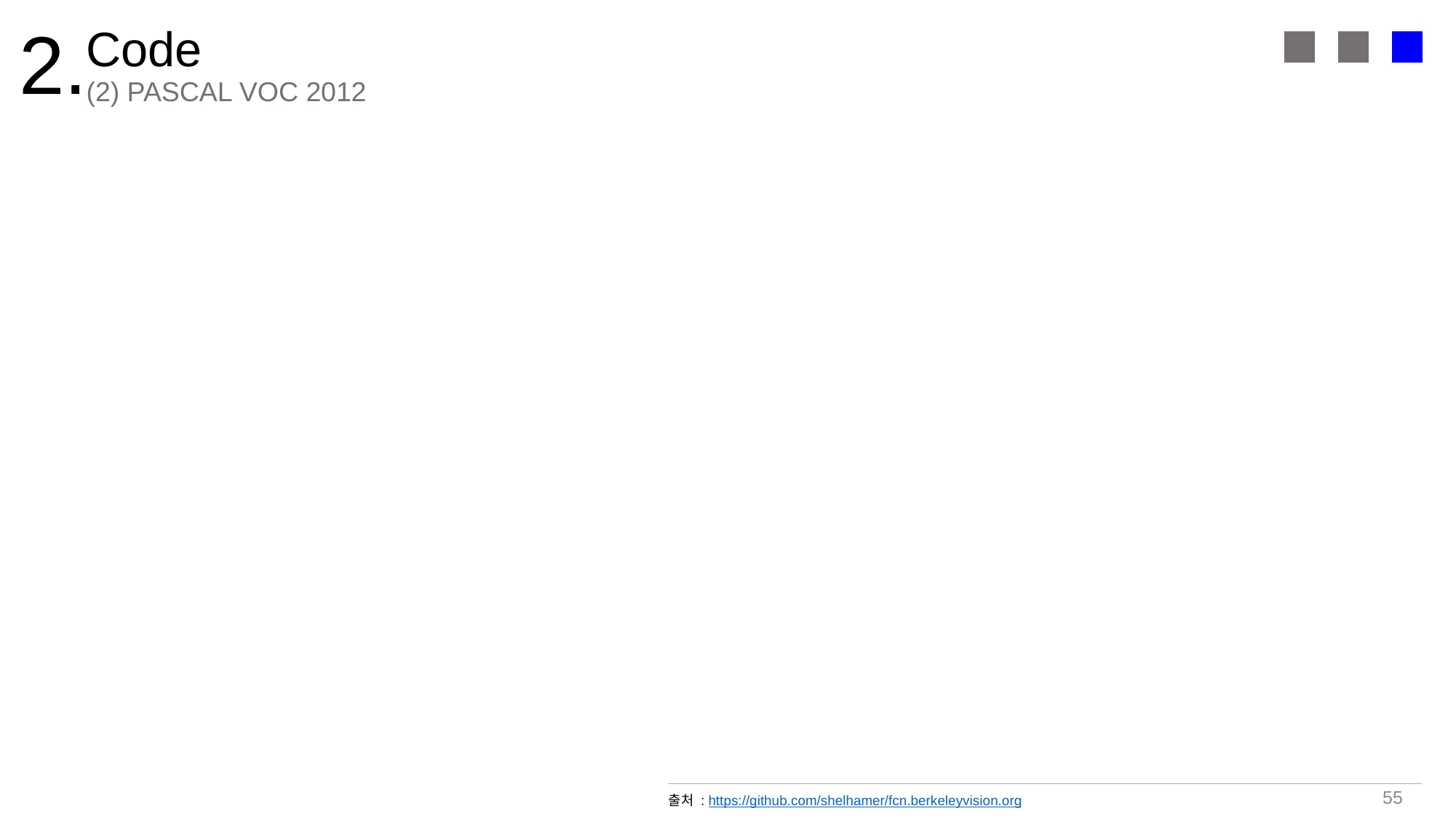

2.
Code

(2) PASCAL VOC 2012
55
출처 : https://github.com/shelhamer/fcn.berkeleyvision.org